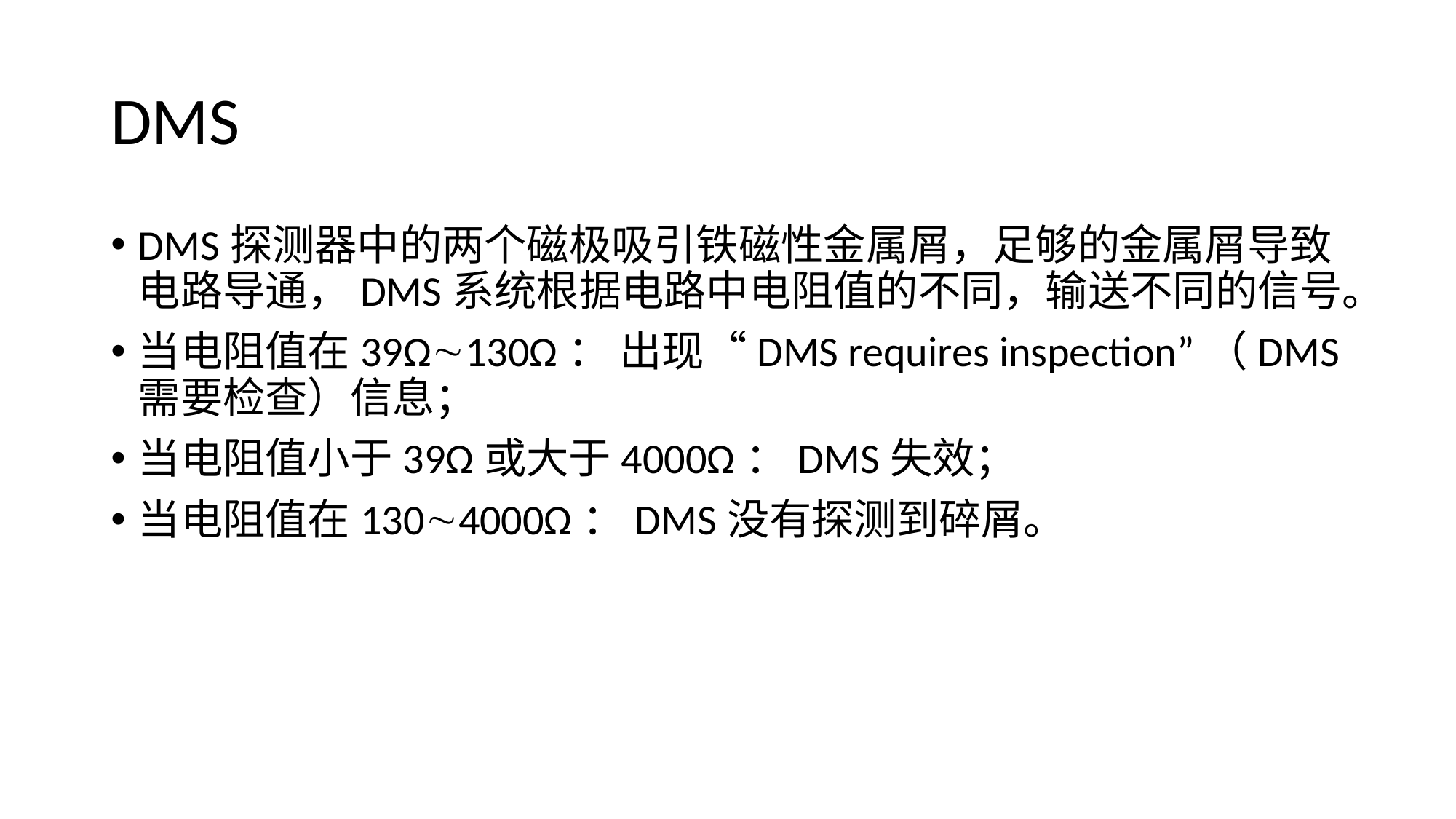

# DMS
DMS探测器中的两个磁极吸引铁磁性金属屑，足够的金属屑导致电路导通，DMS系统根据电路中电阻值的不同，输送不同的信号。
当电阻值在39Ω∼130Ω： 出现“DMS requires inspection”（DMS需要检查）信息；
当电阻值小于39Ω或大于4000Ω：DMS失效；
当电阻值在130∼4000Ω：DMS没有探测到碎屑。